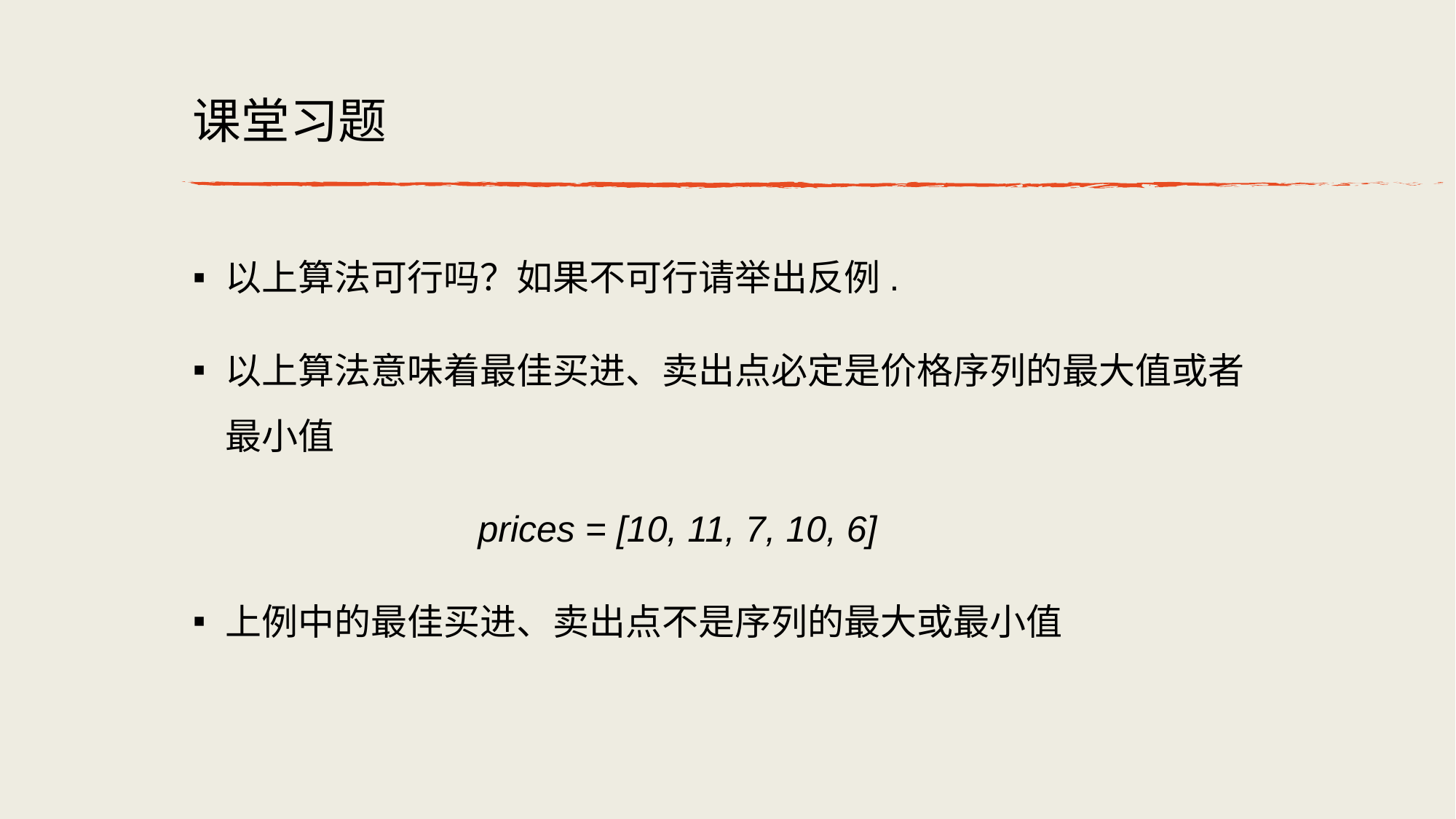

# 课堂习题
以上算法可行吗？如果不可行请举出反例.
以上算法意味着最佳买进、卖出点必定是价格序列的最大值或者最小值
                            prices = [10, 11, 7, 10, 6]
上例中的最佳买进、卖出点不是序列的最大或最小值